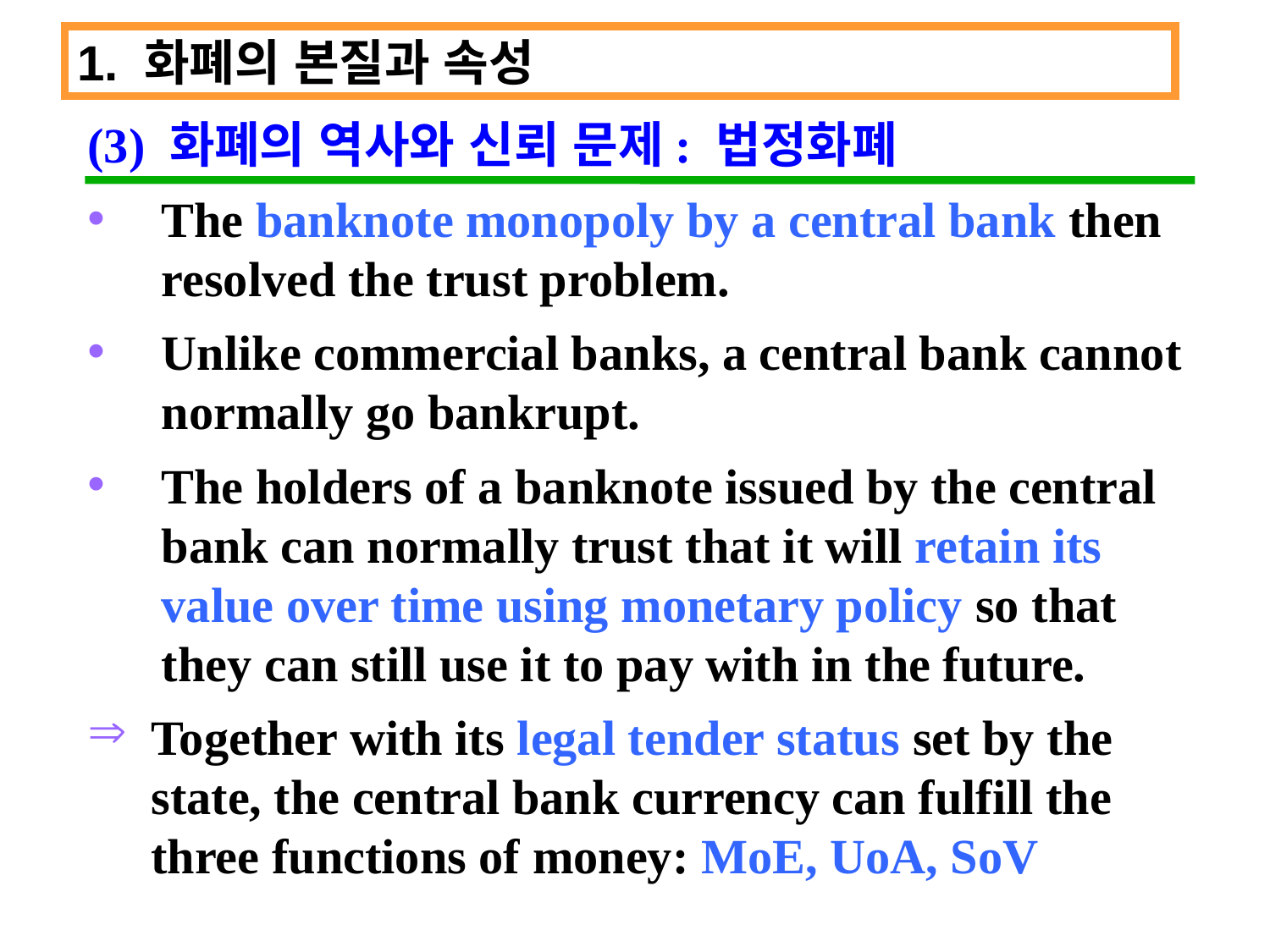

1. 화폐의 본질과 속성
(3) 화폐의 역사와 신뢰 문제: 법정화폐
The banknote monopoly by a central bank then resolved the trust problem.
Unlike commercial banks, a central bank cannot normally go bankrupt.
The holders of a banknote issued by the central bank can normally trust that it will retain its value over time using monetary policy so that they can still use it to pay with in the future.
Together with its legal tender status set by the state, the central bank currency can fulfill the three functions of money: MoE, UoA, SoV